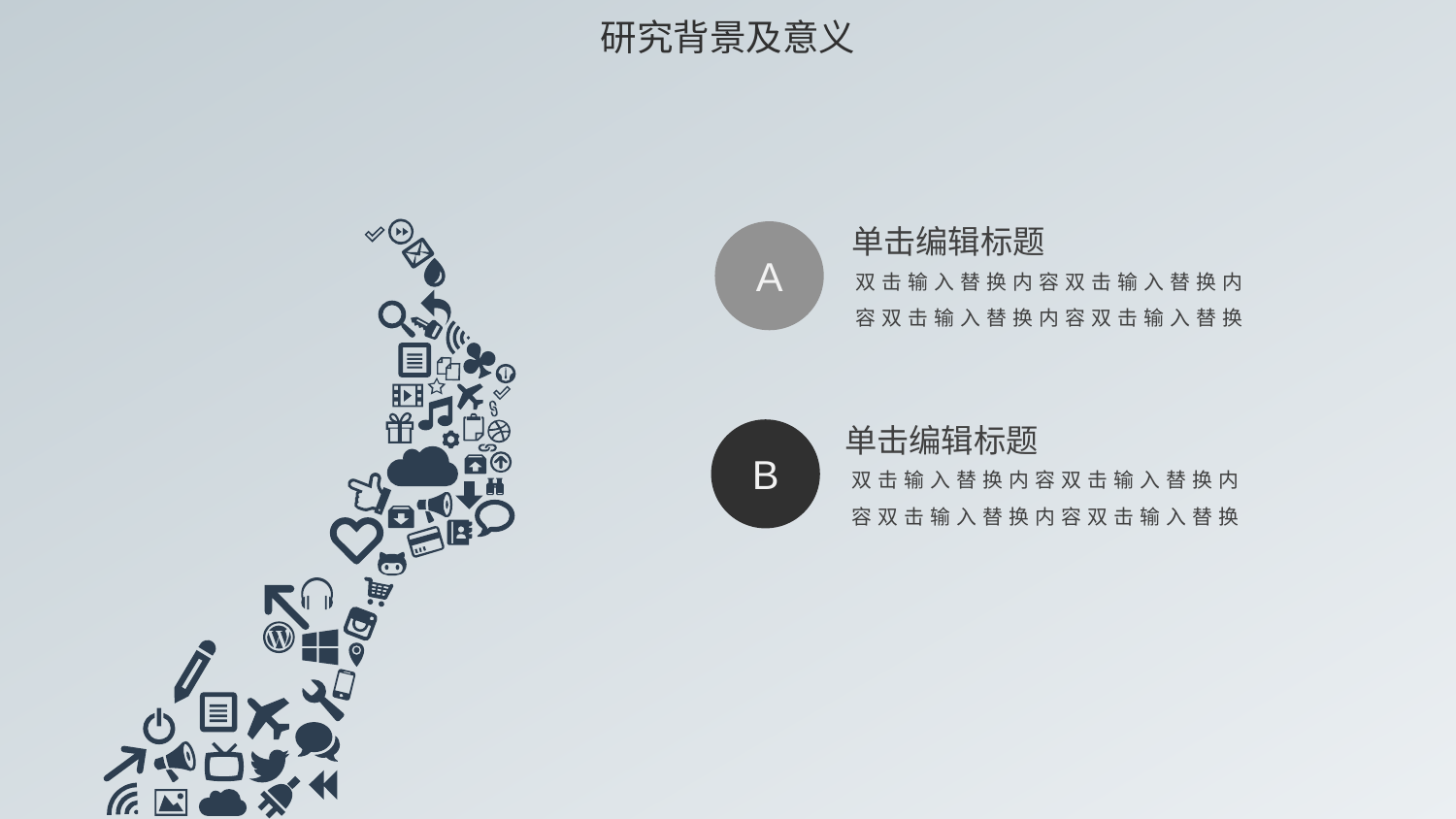

研究背景及意义

A
单击编辑标题
双击输入替换内容双击输入替换内容双击输入替换内容双击输入替换

B
单击编辑标题
双击输入替换内容双击输入替换内容双击输入替换内容双击输入替换